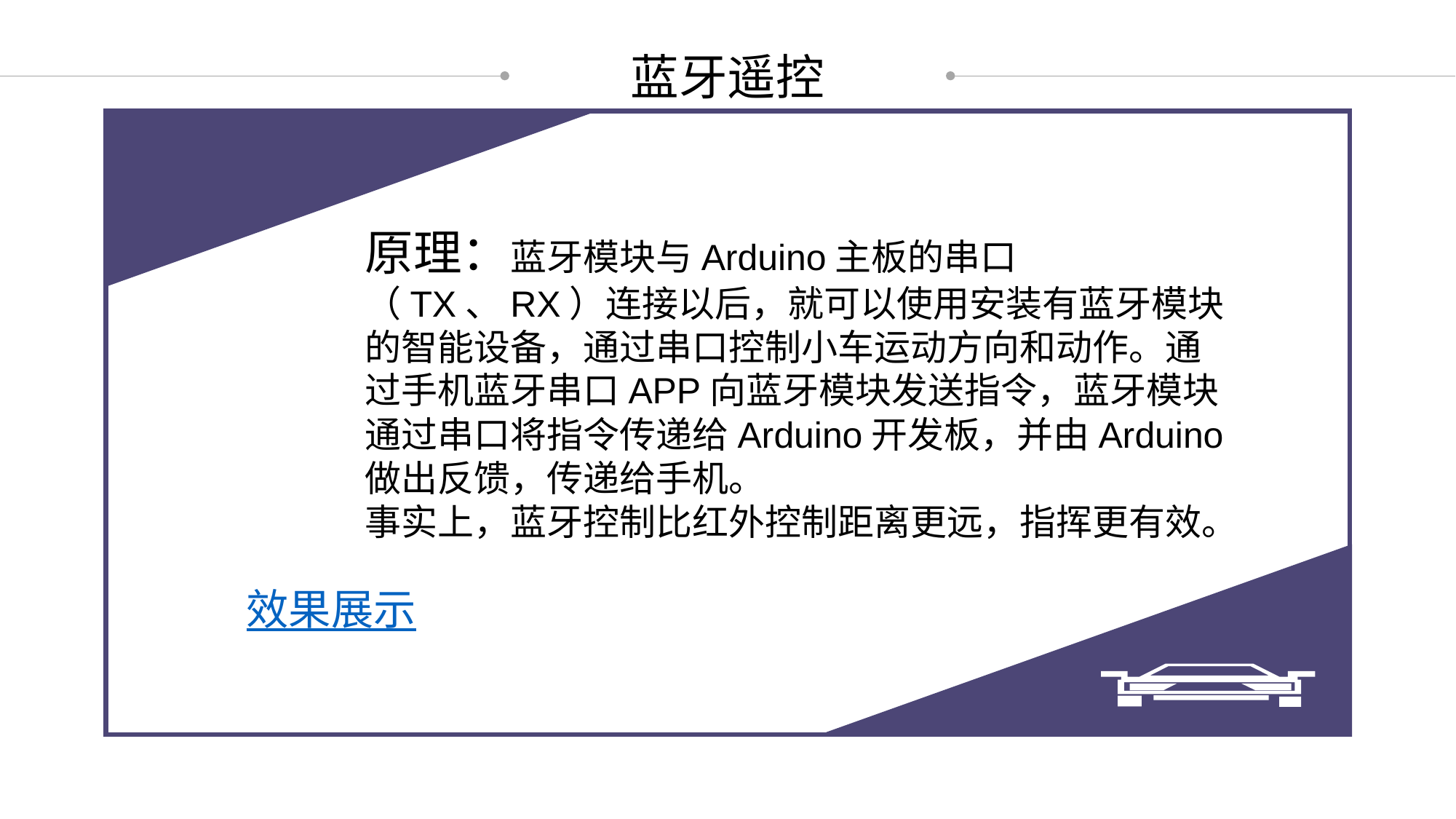

蓝牙遥控

原理：蓝牙模块与Arduino主板的串口（TX、RX）连接以后，就可以使用安装有蓝牙模块的智能设备，通过串口控制小车运动方向和动作。通过手机蓝牙串口APP向蓝牙模块发送指令，蓝牙模块通过串口将指令传递给Arduino开发板，并由Arduino做出反馈，传递给手机。
事实上，蓝牙控制比红外控制距离更远，指挥更有效。

效果展示